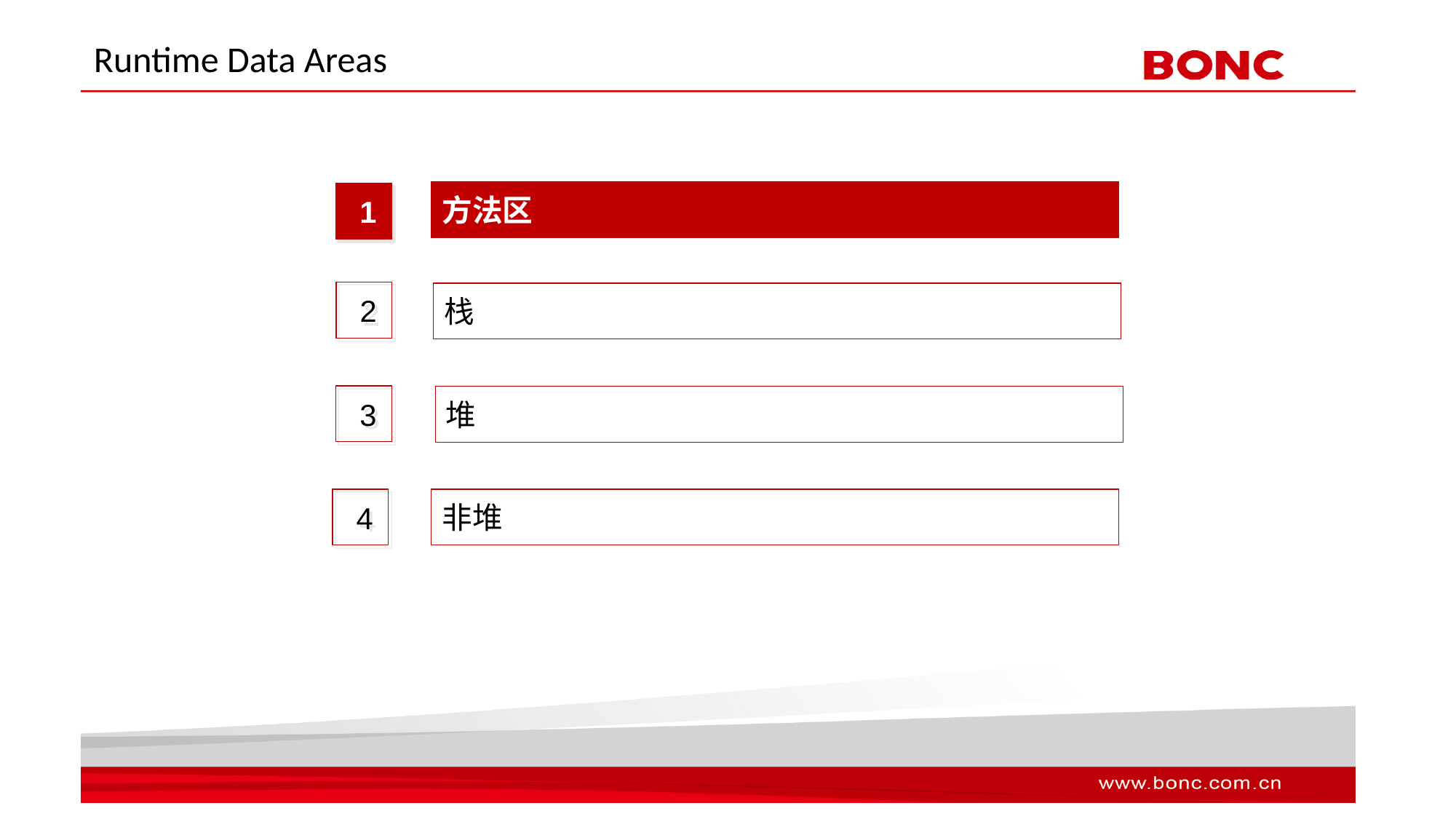

# Runtime Data Areas
方法区
1
2
栈
3
堆
4
非堆